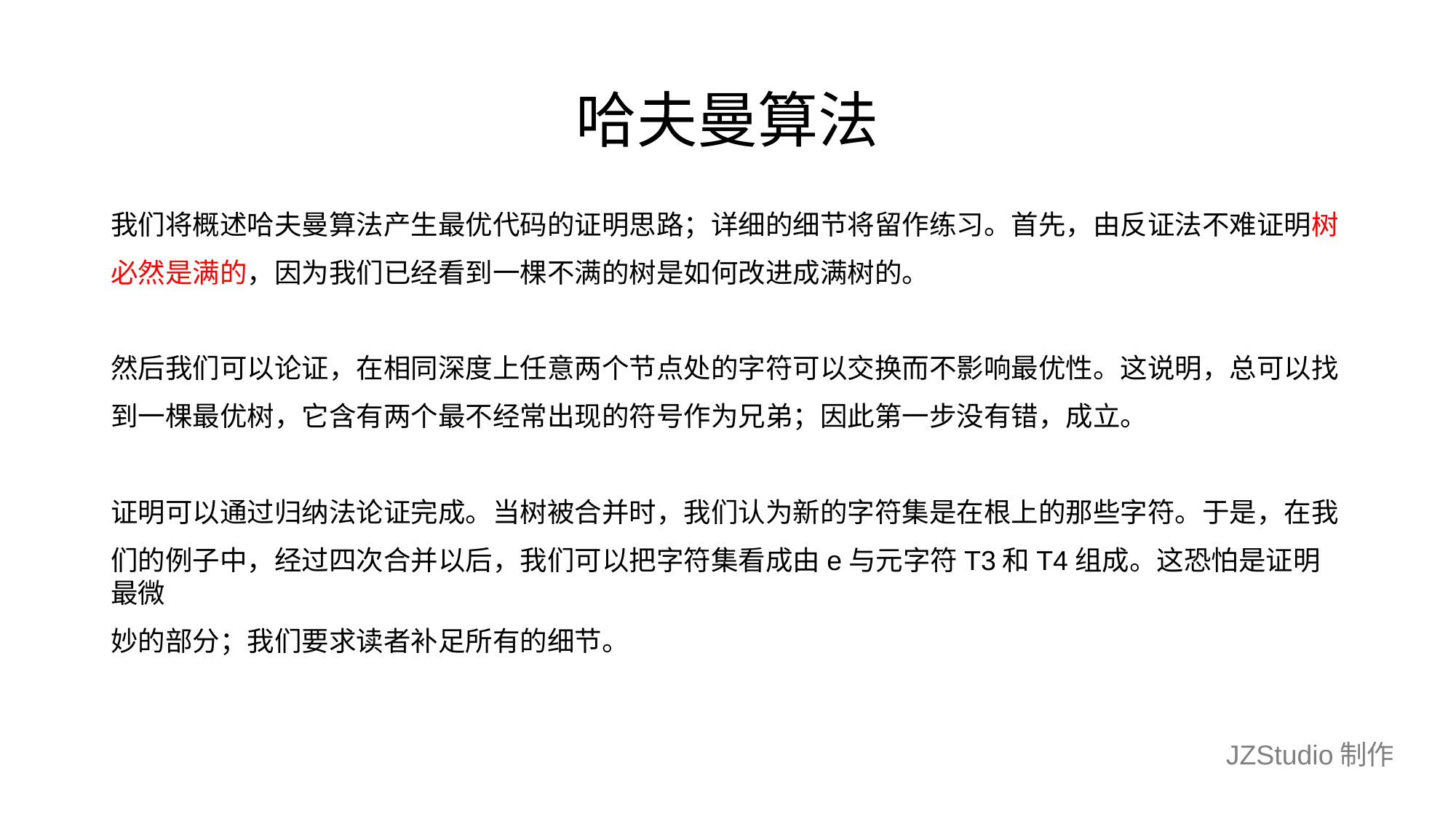

# 哈夫曼算法
我们将概述哈夫曼算法产生最优代码的证明思路；详细的细节将留作练习。首先，由反证法不难证明树
必然是满的，因为我们已经看到一棵不满的树是如何改进成满树的。

然后我们可以论证，在相同深度上任意两个节点处的字符可以交换而不影响最优性。这说明，总可以找
到一棵最优树，它含有两个最不经常出现的符号作为兄弟；因此第一步没有错，成立。

证明可以通过归纳法论证完成。当树被合并时，我们认为新的字符集是在根上的那些字符。于是，在我
们的例子中，经过四次合并以后，我们可以把字符集看成由e与元字符T3和T4组成。这恐怕是证明最微
妙的部分；我们要求读者补足所有的细节。